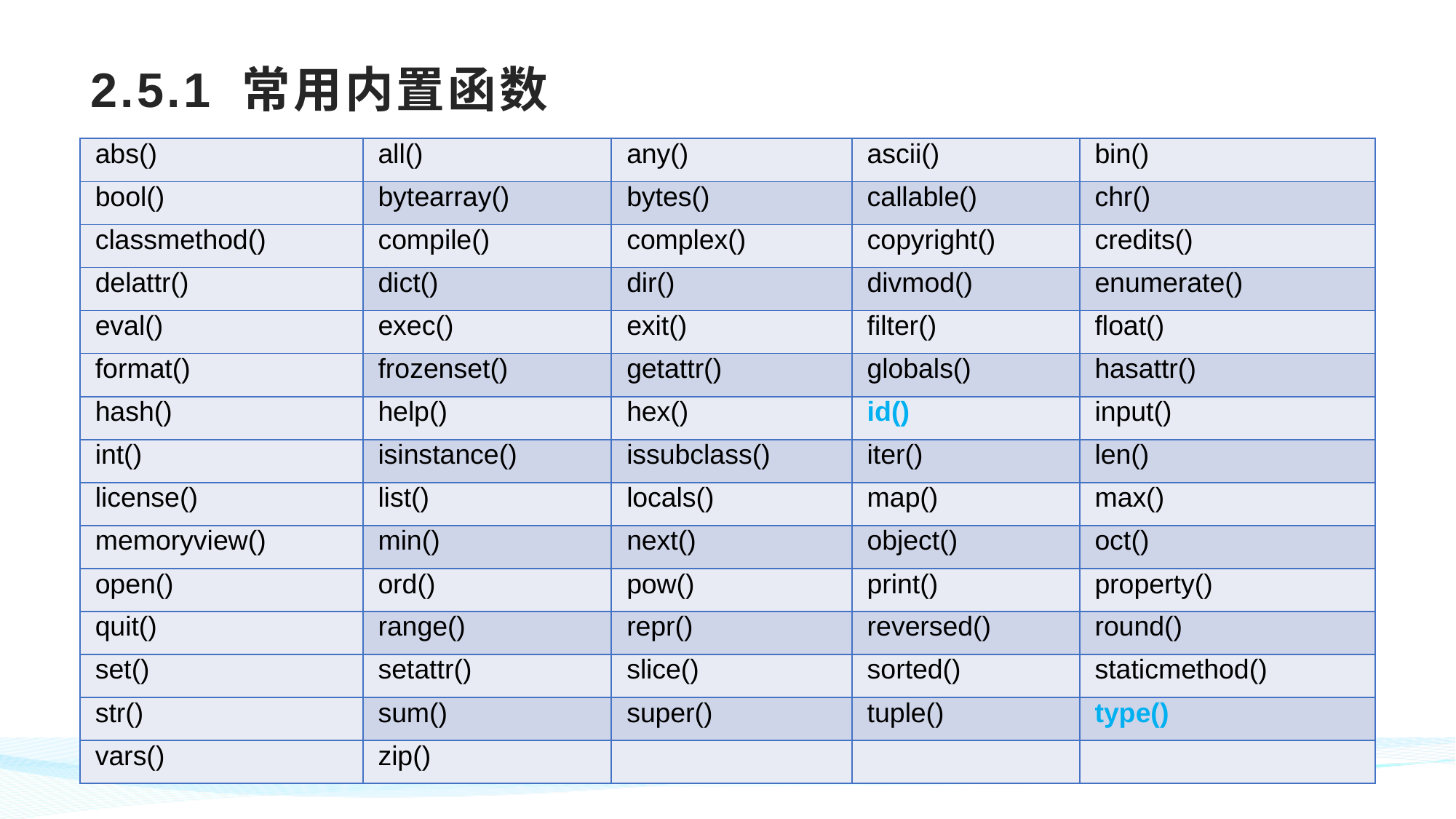

# 2.5.1 常用内置函数
| abs() | all() | any() | ascii() | bin() |
| --- | --- | --- | --- | --- |
| bool() | bytearray() | bytes() | callable() | chr() |
| classmethod() | compile() | complex() | copyright() | credits() |
| delattr() | dict() | dir() | divmod() | enumerate() |
| eval() | exec() | exit() | filter() | float() |
| format() | frozenset() | getattr() | globals() | hasattr() |
| hash() | help() | hex() | id() | input() |
| int() | isinstance() | issubclass() | iter() | len() |
| license() | list() | locals() | map() | max() |
| memoryview() | min() | next() | object() | oct() |
| open() | ord() | pow() | print() | property() |
| quit() | range() | repr() | reversed() | round() |
| set() | setattr() | slice() | sorted() | staticmethod() |
| str() | sum() | super() | tuple() | type() |
| vars() | zip() |  |  |  |